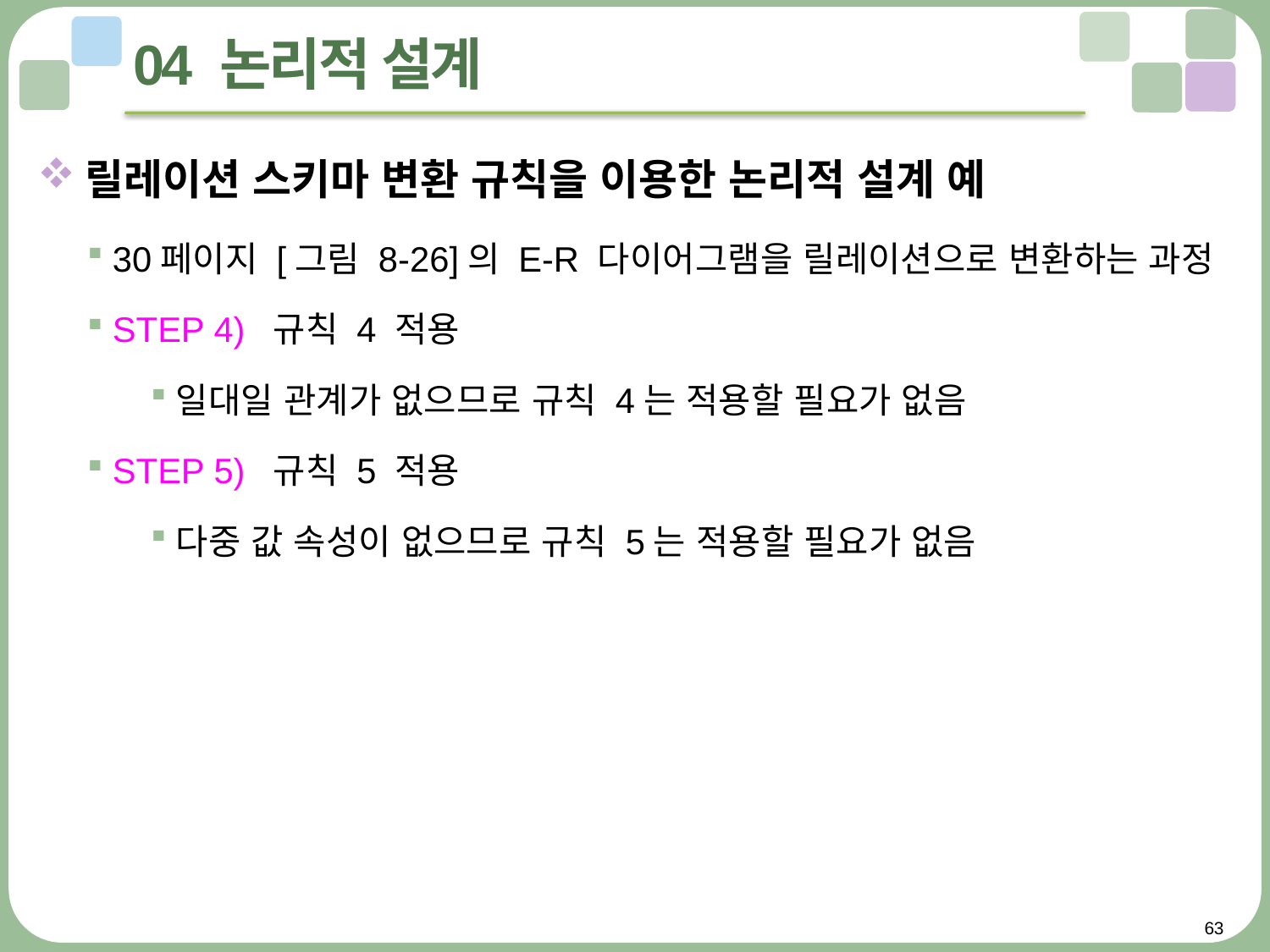

# 04 논리적 설계
릴레이션 스키마 변환 규칙을 이용한 논리적 설계 예
30페이지 [그림 8-26]의 E-R 다이어그램을 릴레이션으로 변환하는 과정
STEP 4)  규칙 4 적용
일대일 관계가 없으므로 규칙 4는 적용할 필요가 없음
STEP 5)  규칙 5 적용
다중 값 속성이 없으므로 규칙 5는 적용할 필요가 없음